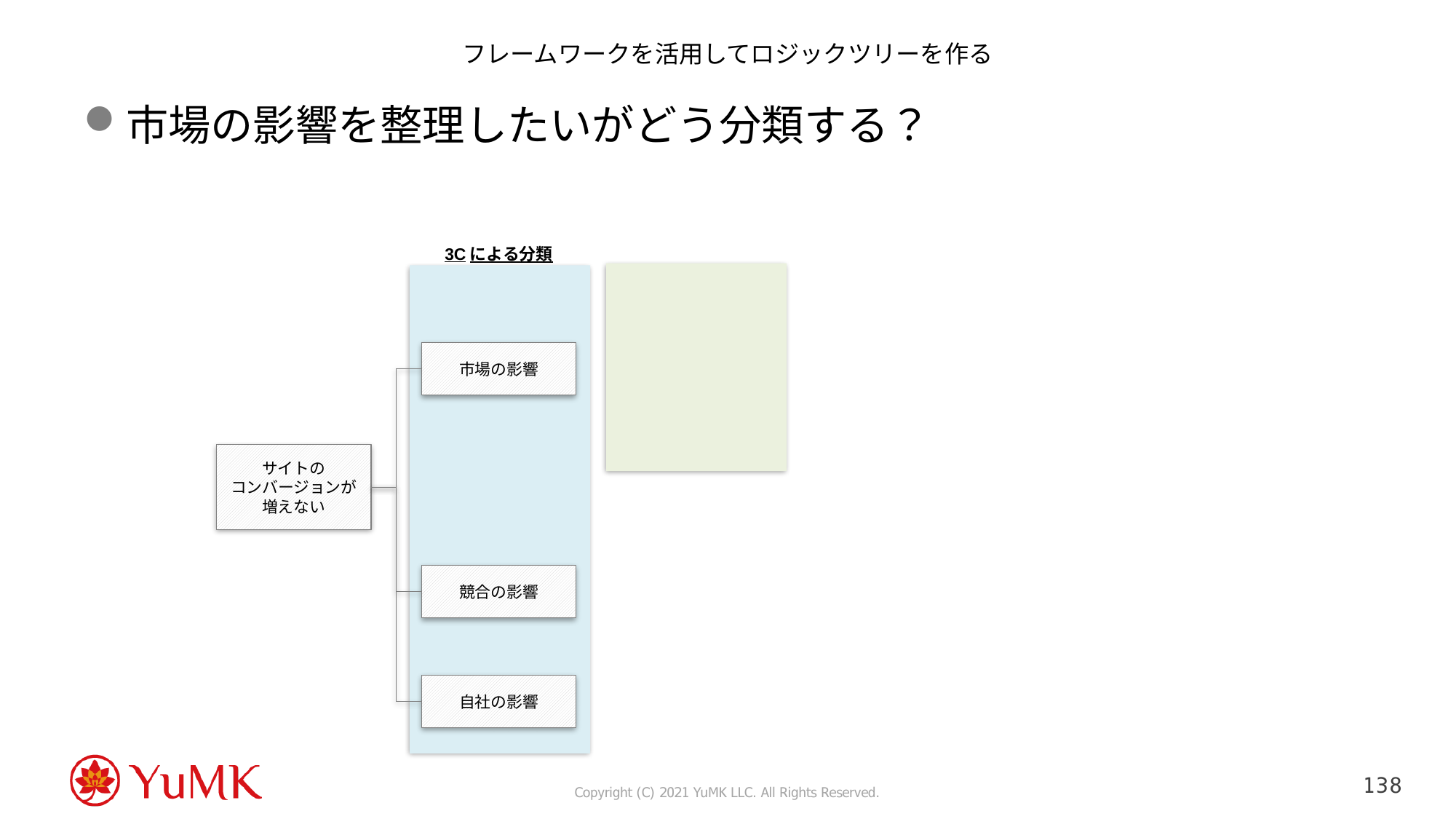

# フレームワークを活用してロジックツリーを作る
市場の影響を整理したいがどう分類する？
3Cによる分類

市場の影響
サイトの
コンバージョンが増えない
競合の影響
自社の影響
138